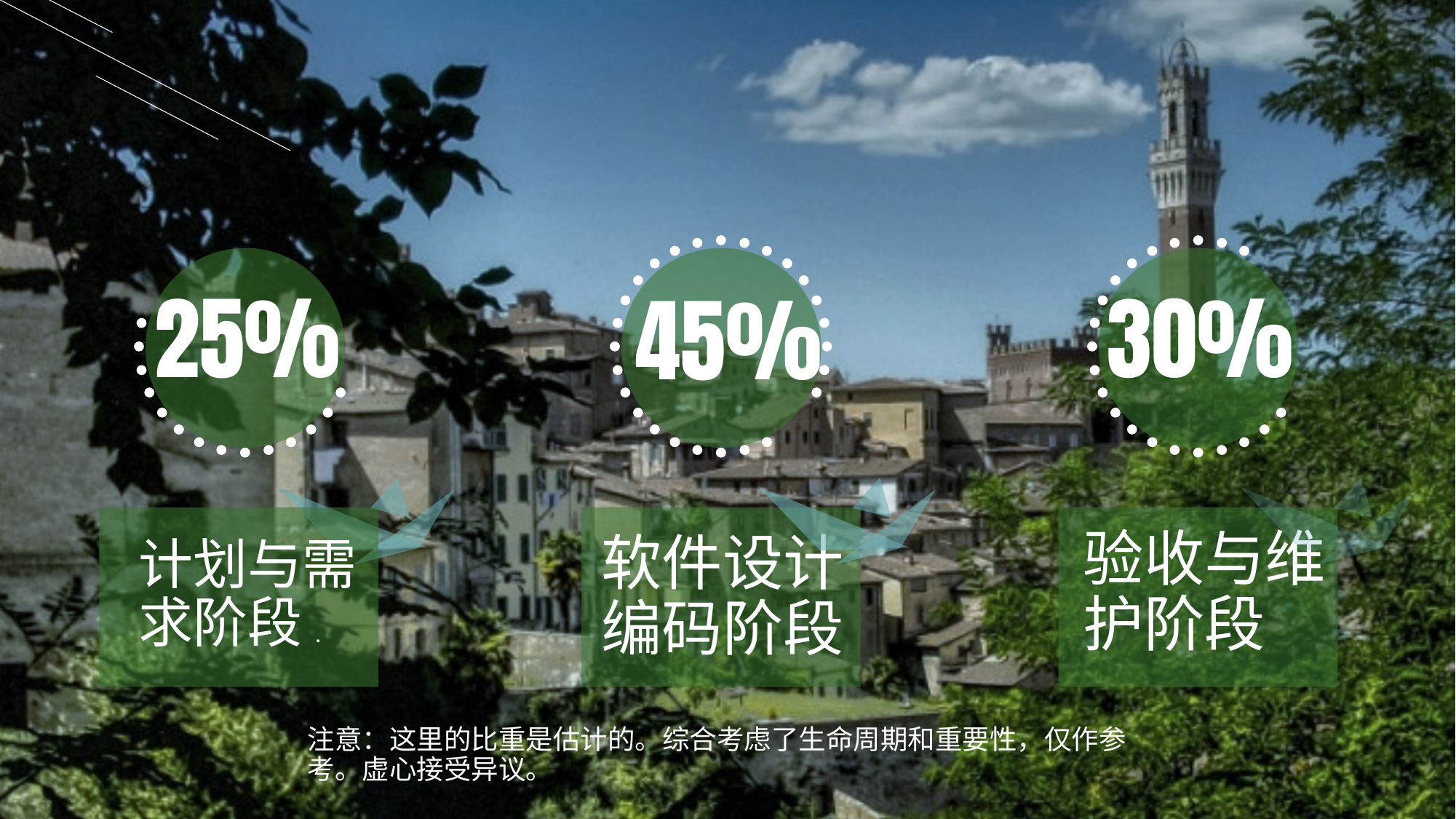

25%
30%
45%

验收与维护阶段

计划与需求阶段.
软件设计编码阶段
注意：这里的比重是估计的。综合考虑了生命周期和重要性，仅作参考。虚心接受异议。